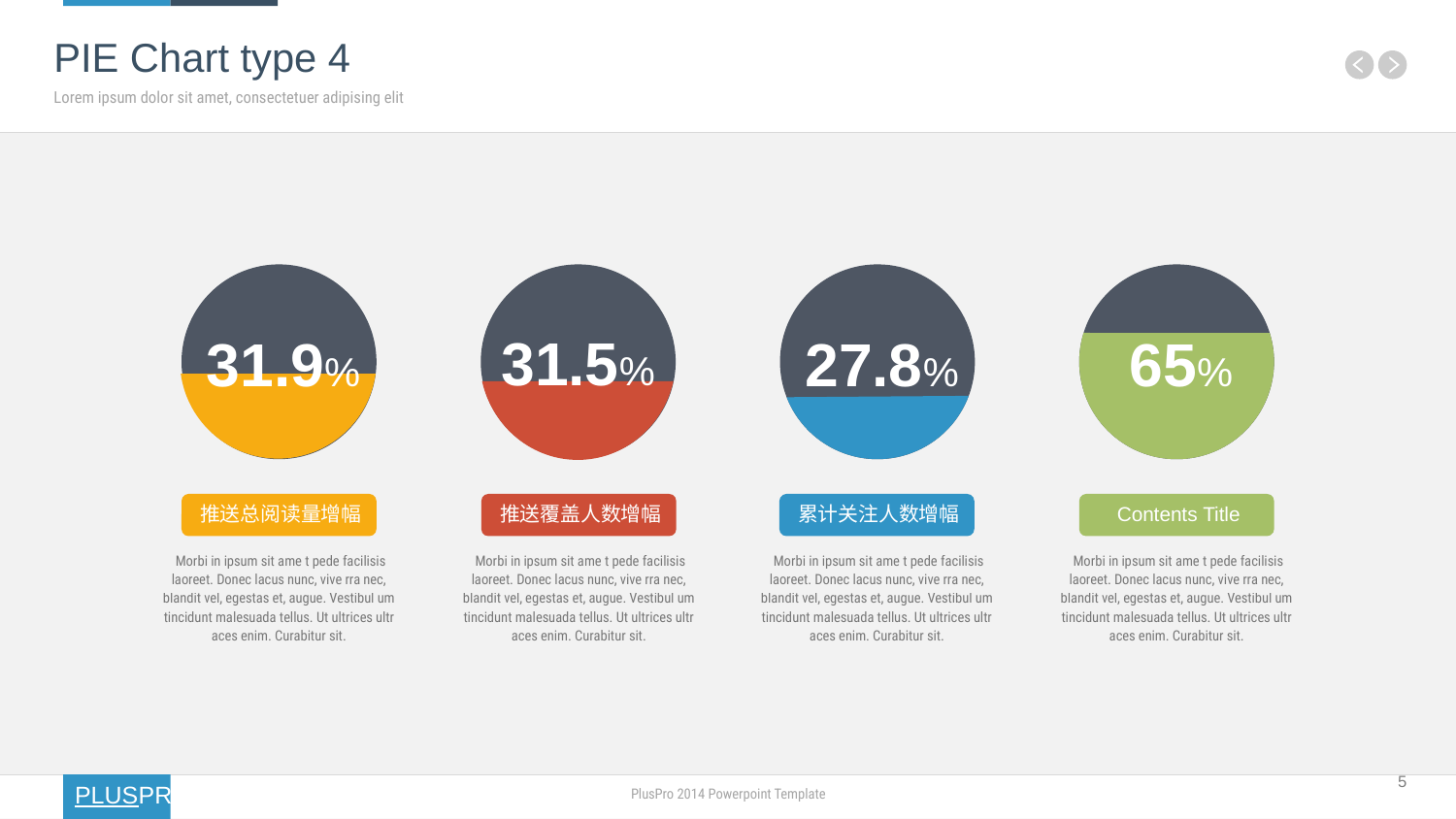

# PIE Chart type 4
Lorem ipsum dolor sit amet, consectetuer adipising elit

31.9%

27.8%

65%

31.5%

推送总阅读量增幅
 Morbi in ipsum sit ame t pede facilisis laoreet. Donec lacus nunc, vive rra nec, blandit vel, egestas et, augue. Vestibul um tincidunt malesuada tellus. Ut ultrices ultr aces enim. Curabitur sit.

推送覆盖人数增幅
 Morbi in ipsum sit ame t pede facilisis laoreet. Donec lacus nunc, vive rra nec, blandit vel, egestas et, augue. Vestibul um tincidunt malesuada tellus. Ut ultrices ultr aces enim. Curabitur sit.

累计关注人数增幅
 Morbi in ipsum sit ame t pede facilisis laoreet. Donec lacus nunc, vive rra nec, blandit vel, egestas et, augue. Vestibul um tincidunt malesuada tellus. Ut ultrices ultr aces enim. Curabitur sit.

Contents Title
 Morbi in ipsum sit ame t pede facilisis laoreet. Donec lacus nunc, vive rra nec, blandit vel, egestas et, augue. Vestibul um tincidunt malesuada tellus. Ut ultrices ultr aces enim. Curabitur sit.
5